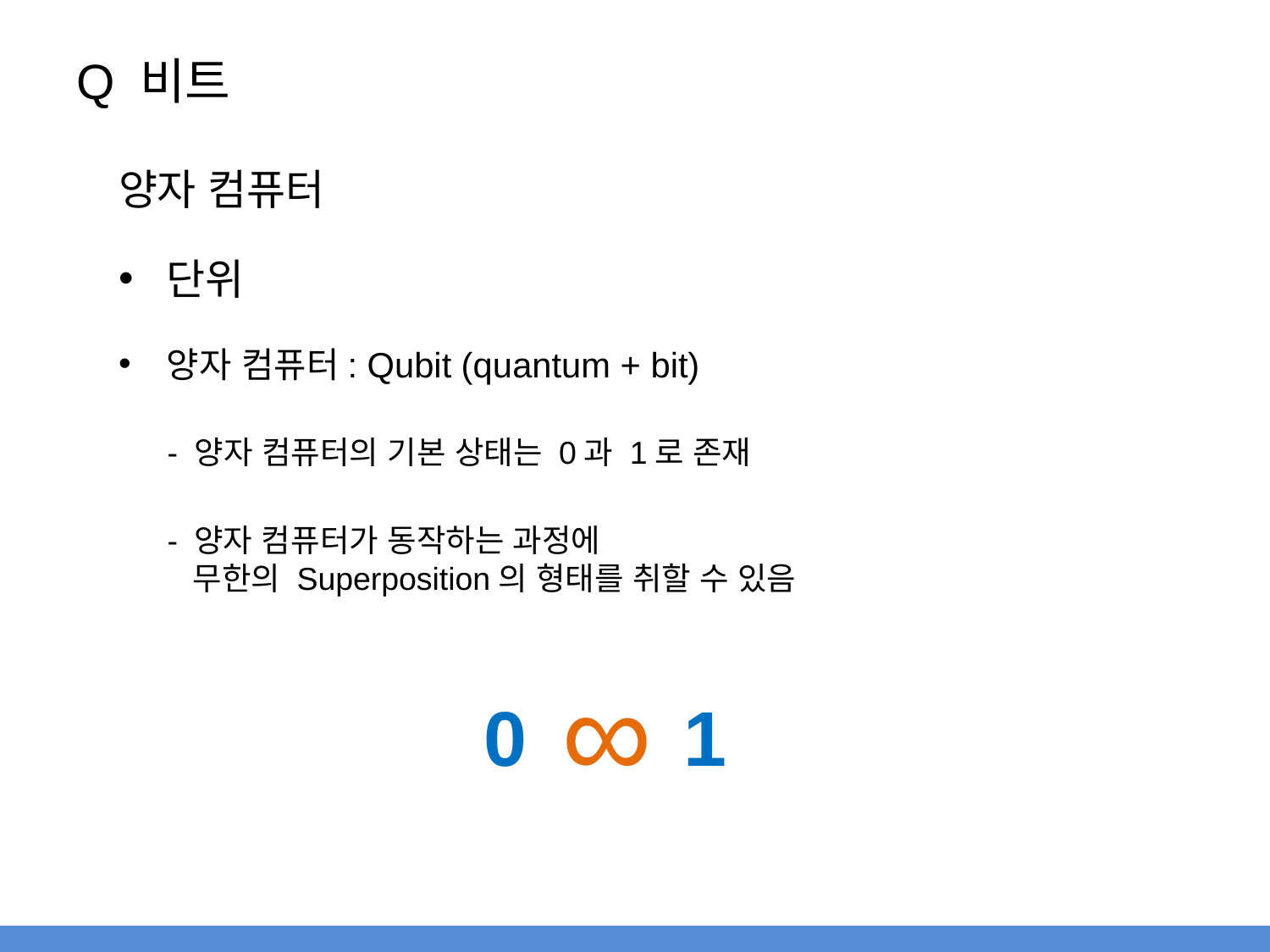

# Q 비트
양자 컴퓨터
단위
양자 컴퓨터: Qubit (quantum + bit)

- 양자 컴퓨터의 기본 상태는 0과 1로 존재

- 양자 컴퓨터가 동작하는 과정에
  무한의 Superposition의 형태를 취할 수 있음
∞
0
1